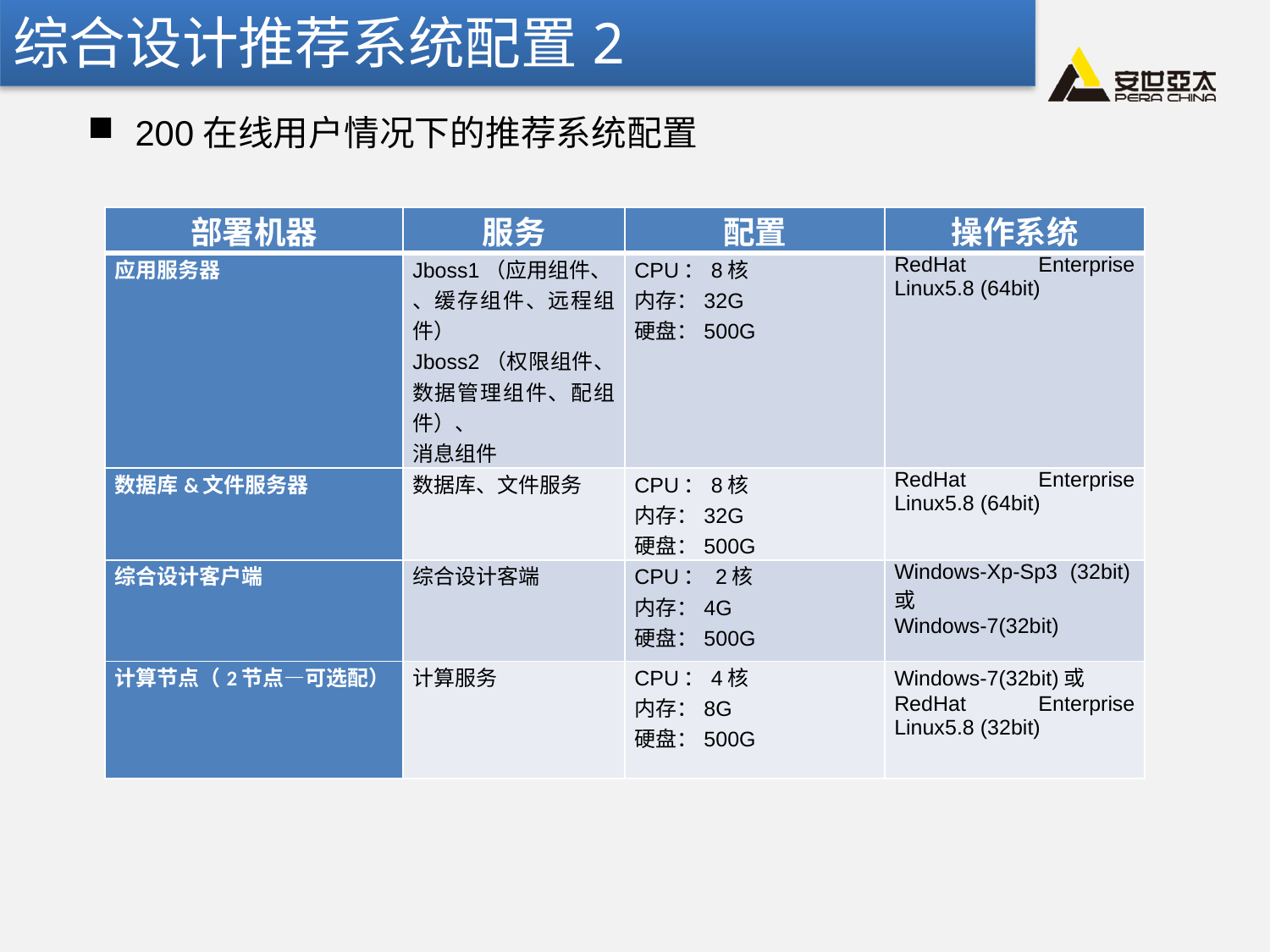

综合设计推荐系统配置2
200在线用户情况下的推荐系统配置

| 部署机器 | 服务 | 配置 | 操作系统 |
| --- | --- | --- | --- |
| 应用服务器 | Jboss1（应用组件、 、缓存组件、远程组件） Jboss2（权限组件、数据管理组件、配组件）、 消息组件 | CPU：8核 内存：32G 硬盘：500G | RedHat Enterprise Linux5.8 (64bit) |
| 数据库&文件服务器 | 数据库、文件服务 | CPU：8核 内存：32G 硬盘：500G | RedHat Enterprise Linux5.8 (64bit) |
| 综合设计客户端 | 综合设计客端 | CPU： 2核 内存：4G 硬盘：500G | Windows-Xp-Sp3 (32bit)或 Windows-7(32bit) |
| 计算节点（2节点—可选配） | 计算服务 | CPU：4核 内存：8G 硬盘：500G | Windows-7(32bit)或 RedHat Enterprise Linux5.8 (32bit) |